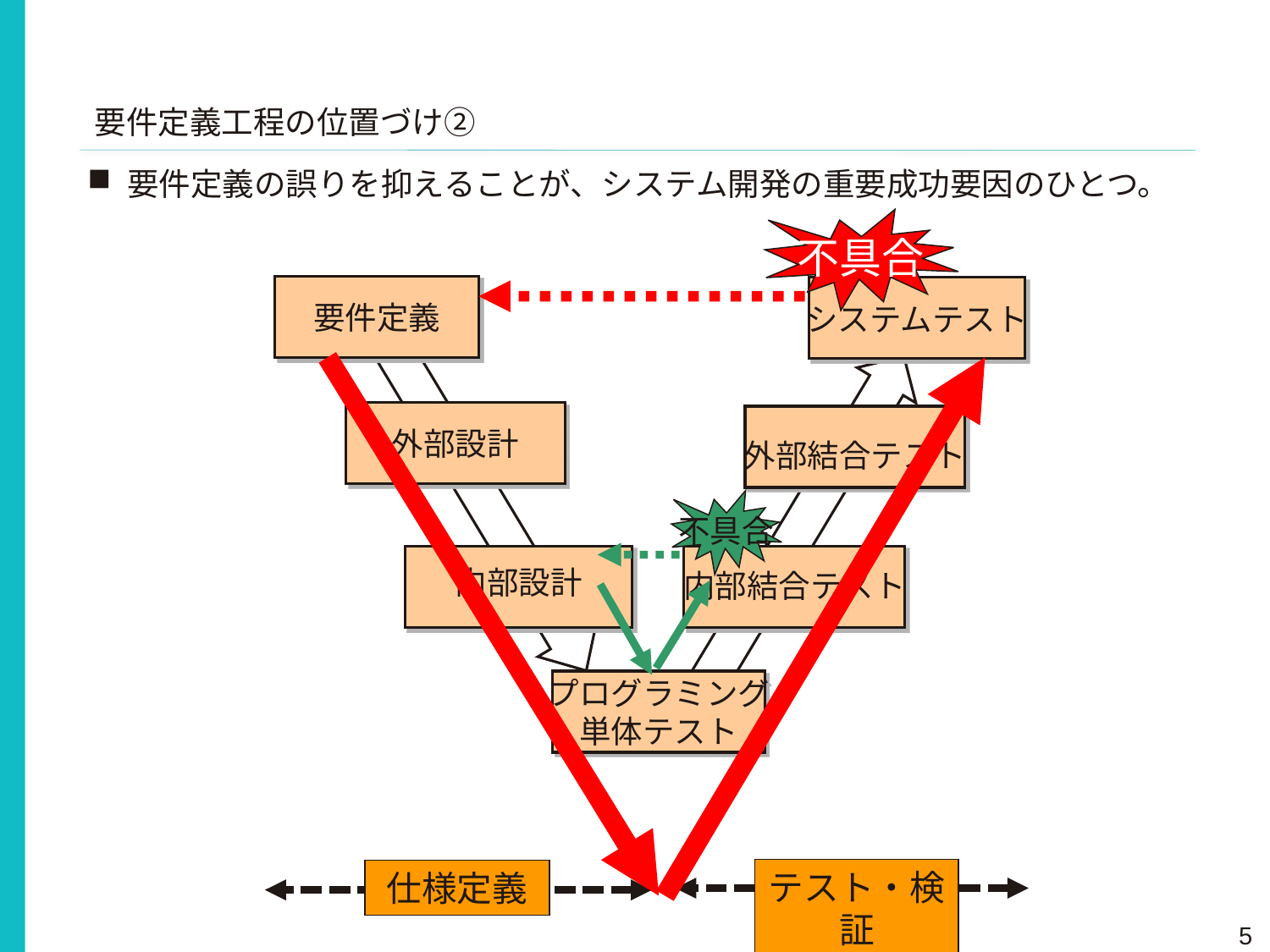

要件定義工程の位置づけ②
要件定義の誤りを抑えることが、システム開発の重要成功要因のひとつ。
不具合
要件定義
システムテスト

外部設計
外部結合テスト

不具合

内部設計
内部結合テスト

プログラミング
単体テスト
テスト・検証
仕様定義
5